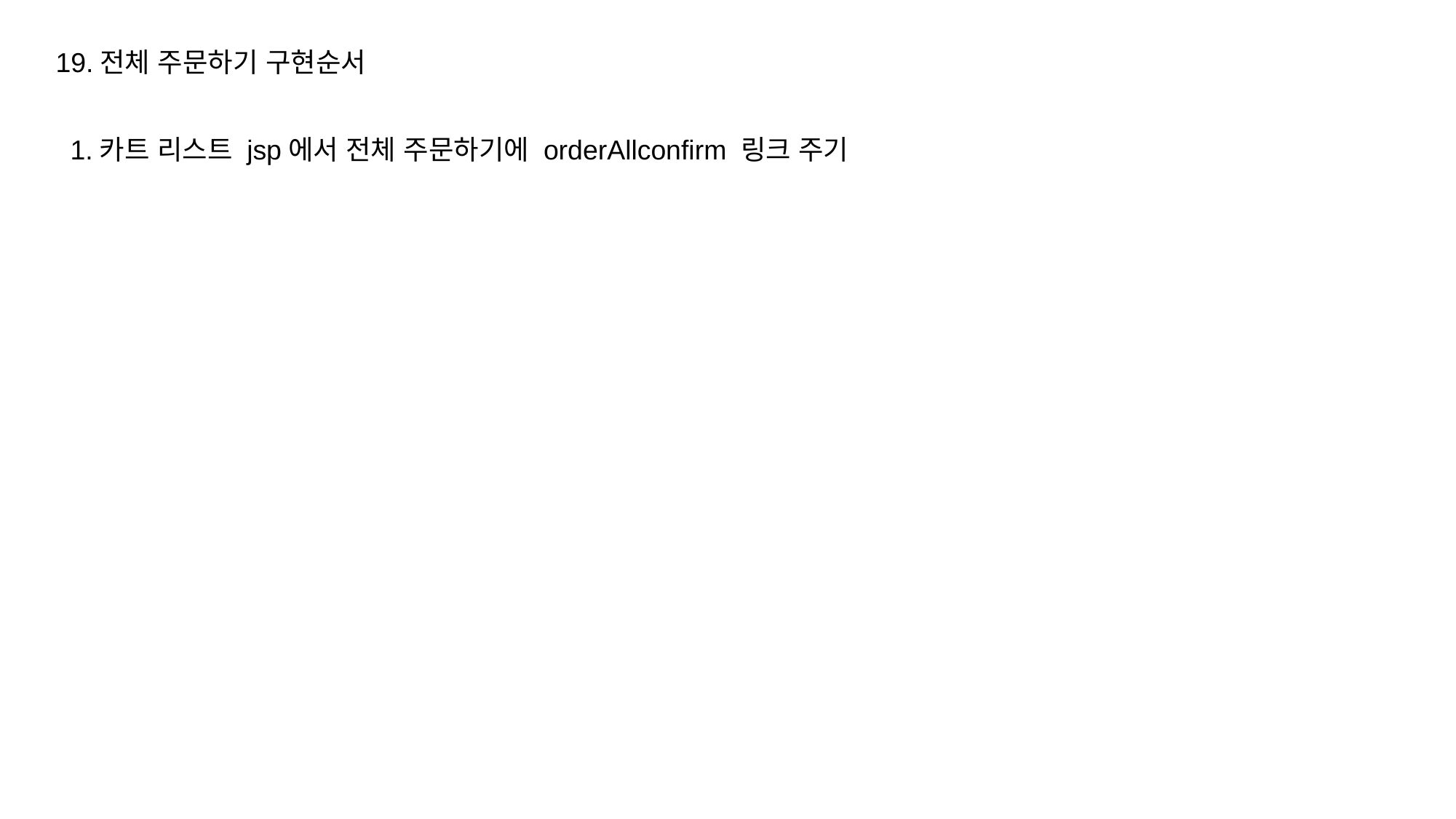

19.전체 주문하기 구현순서
1.카트 리스트 jsp에서 전체 주문하기에 orderAllconfirm 링크 주기